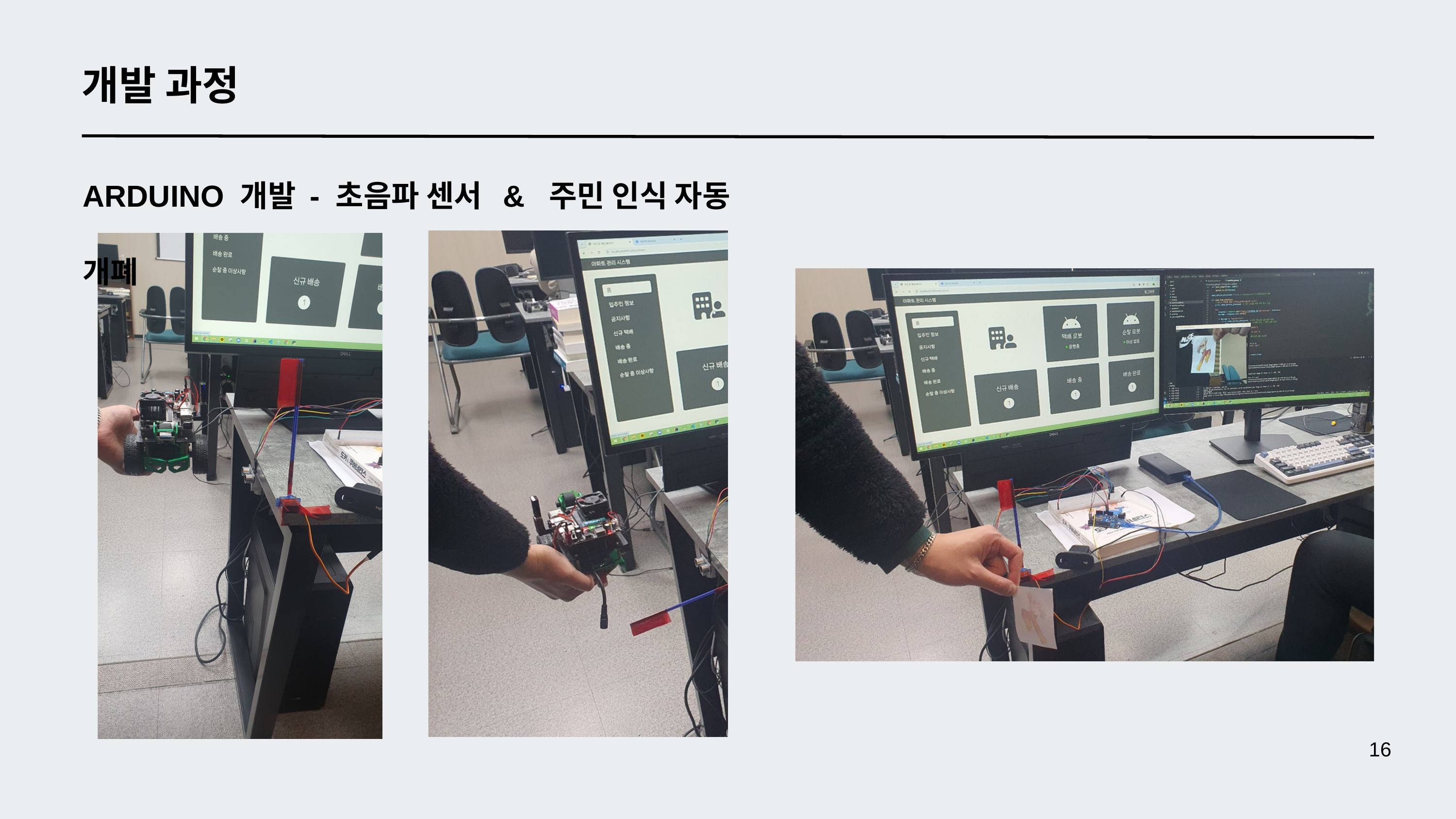

개발 과정

ARDUINO 개발 - 초음파 센서  &  주민 인식 자동 개폐

16